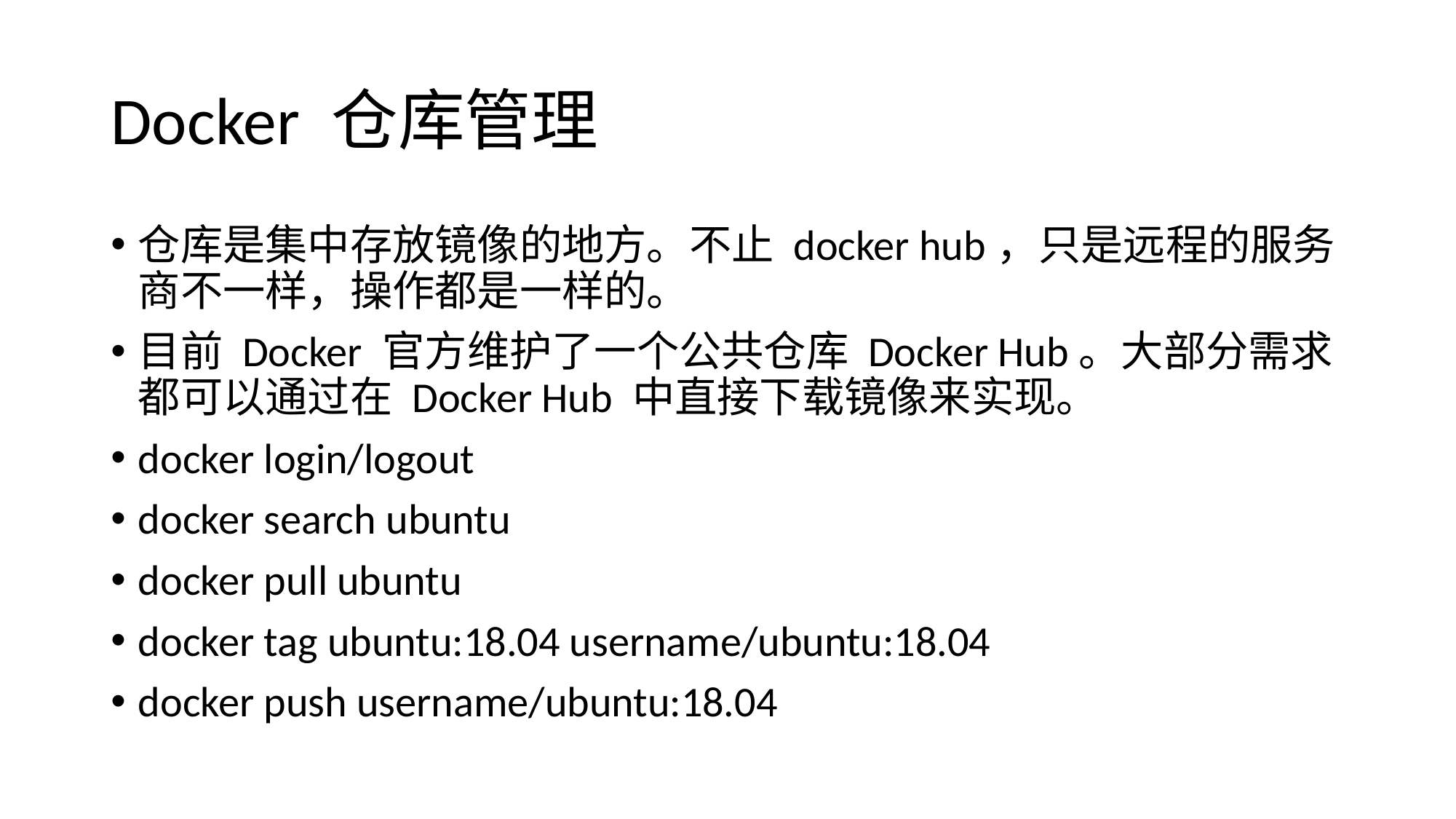

# Docker 仓库管理
仓库是集中存放镜像的地方。不止 docker hub，只是远程的服务商不一样，操作都是一样的。
目前 Docker 官方维护了一个公共仓库 Docker Hub。大部分需求都可以通过在 Docker Hub 中直接下载镜像来实现。
docker login/logout
docker search ubuntu
docker pull ubuntu
docker tag ubuntu:18.04 username/ubuntu:18.04
docker push username/ubuntu:18.04